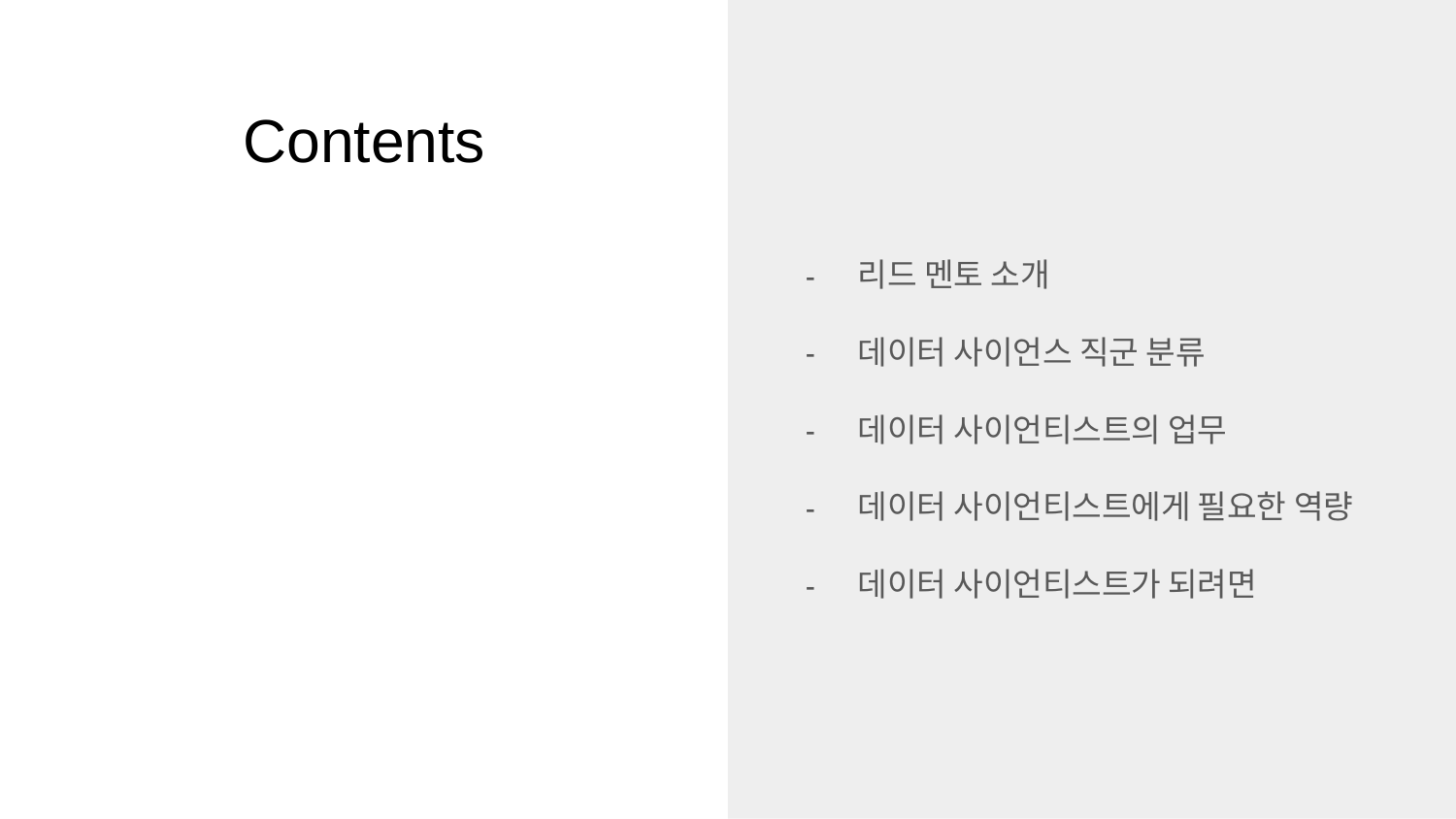

리드 멘토 소개
데이터 사이언스 직군 분류
데이터 사이언티스트의 업무
데이터 사이언티스트에게 필요한 역량
데이터 사이언티스트가 되려면
# Contents